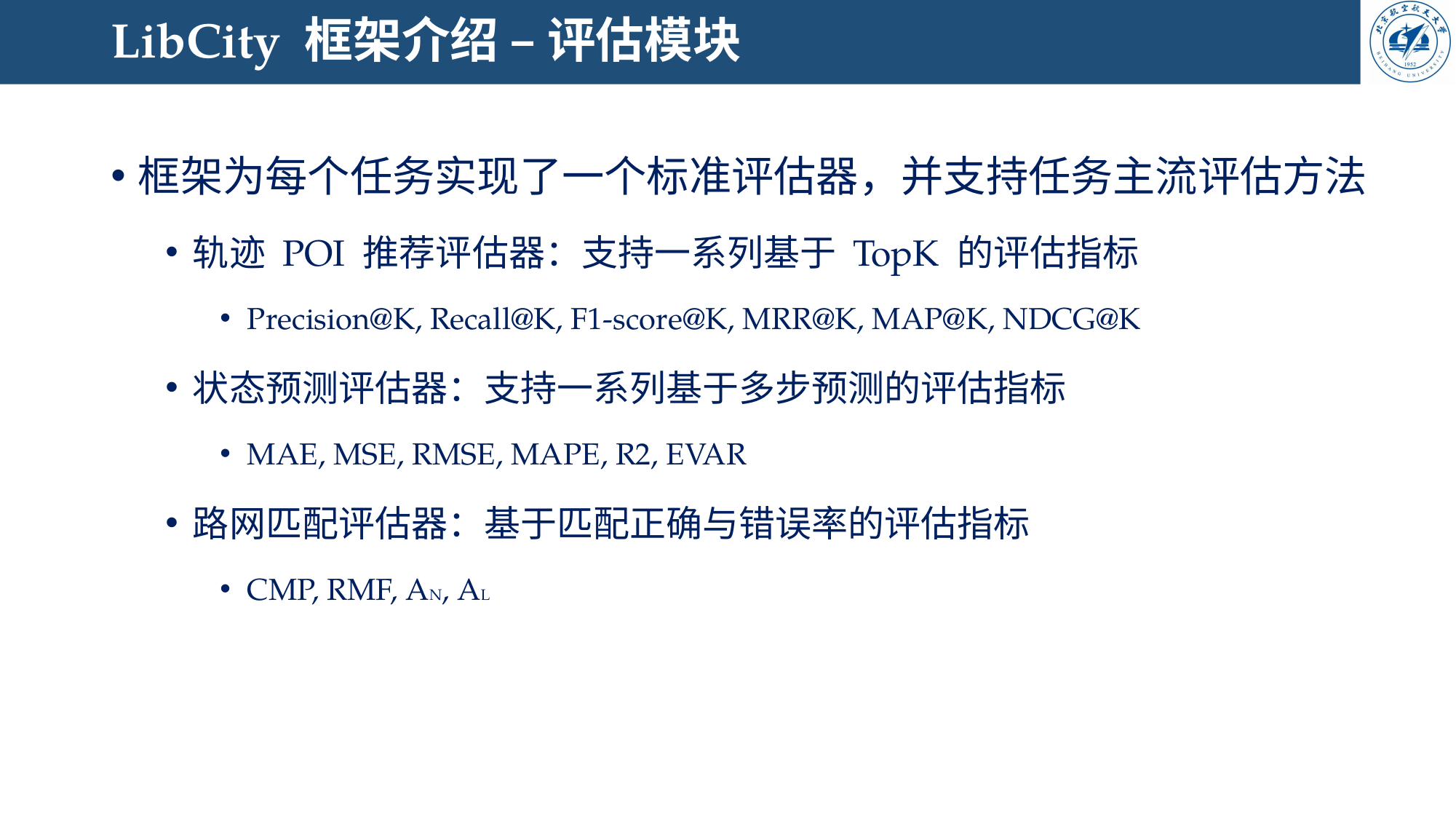

# LibCity 框架介绍 – 评估模块
框架为每个任务实现了一个标准评估器，并支持任务主流评估方法
轨迹 POI 推荐评估器：支持一系列基于 TopK 的评估指标
Precision@K, Recall@K, F1-score@K, MRR@K, MAP@K, NDCG@K
状态预测评估器：支持一系列基于多步预测的评估指标
MAE, MSE, RMSE, MAPE, R2, EVAR
路网匹配评估器：基于匹配正确与错误率的评估指标
CMP, RMF, AN, AL